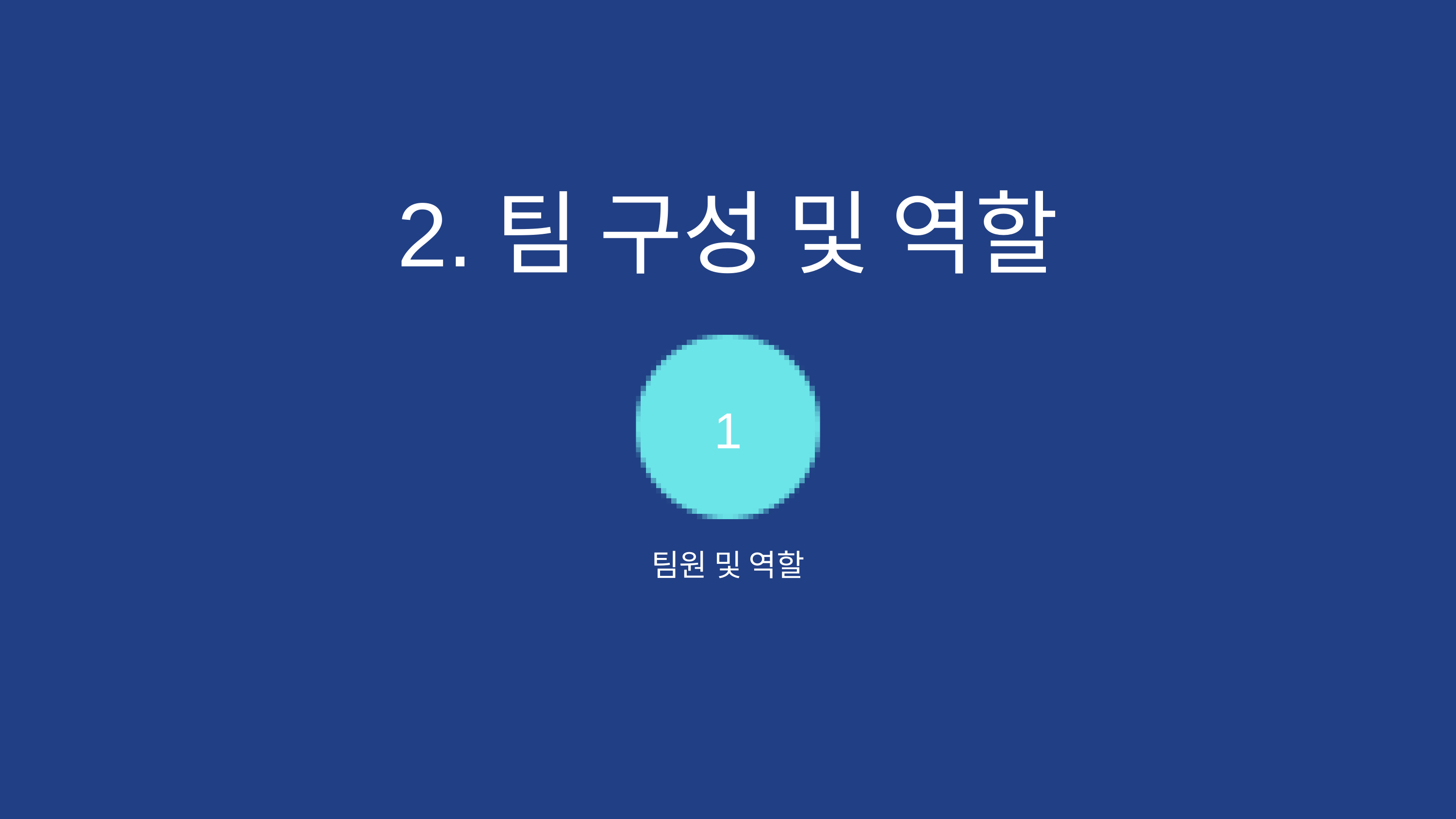

2.팀 구성 및 역할

1
팀원 및 역할